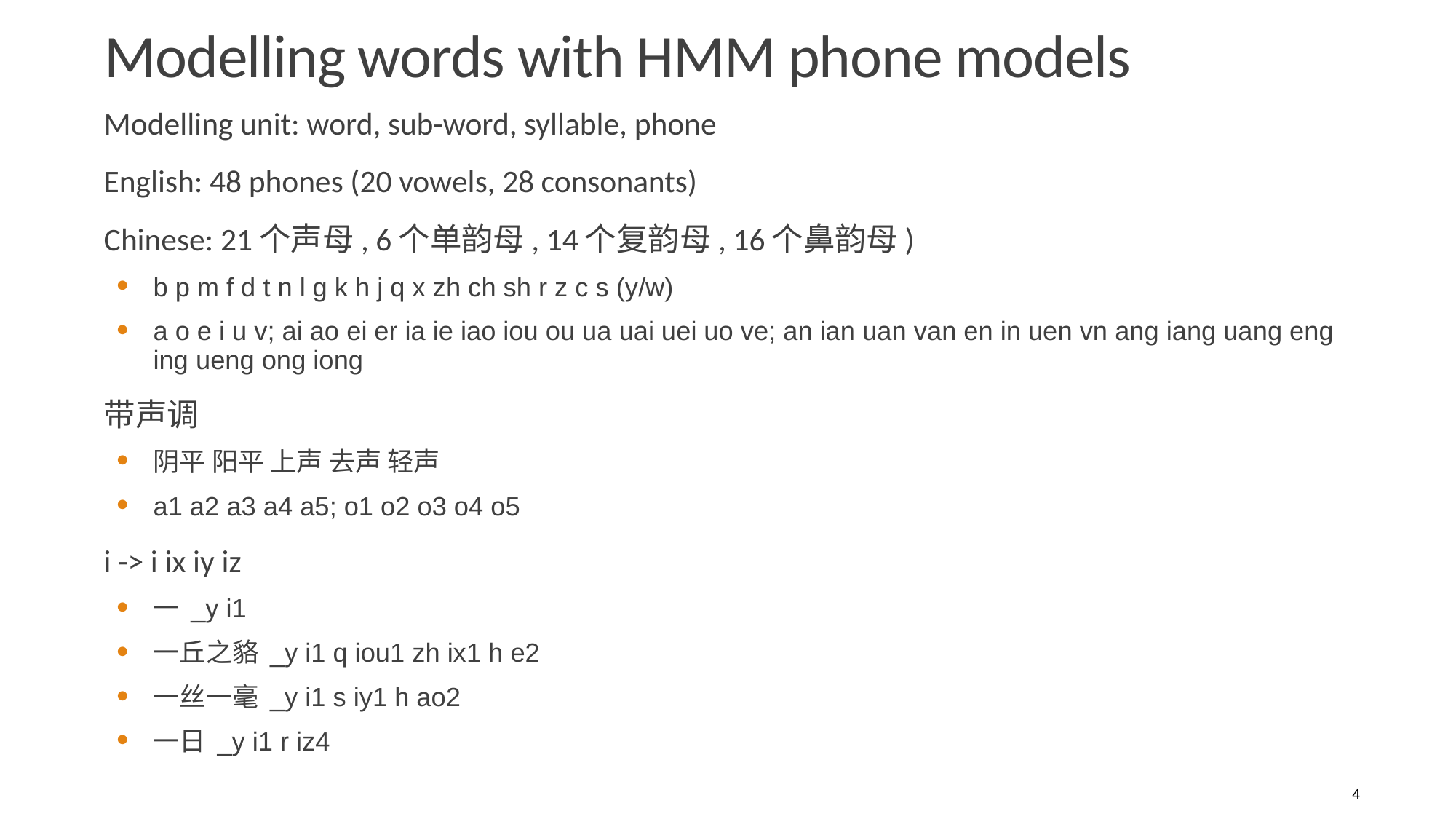

# Modelling words with HMM phone models
Modelling unit: word, sub-word, syllable, phone
English: 48 phones (20 vowels, 28 consonants)
Chinese: 21个声母, 6个单韵母, 14个复韵母, 16个鼻韵母)
b p m f d t n l g k h j q x zh ch sh r z c s (y/w)
a o e i u v; ai ao ei er ia ie iao iou ou ua uai uei uo ve; an ian uan van en in uen vn ang iang uang eng ing ueng ong iong
带声调
阴平 阳平 上声 去声 轻声
a1 a2 a3 a4 a5; o1 o2 o3 o4 o5
i -> i ix iy iz
一 _y i1
一丘之貉 _y i1 q iou1 zh ix1 h e2
一丝一毫 _y i1 s iy1 h ao2
一日 _y i1 r iz4
4